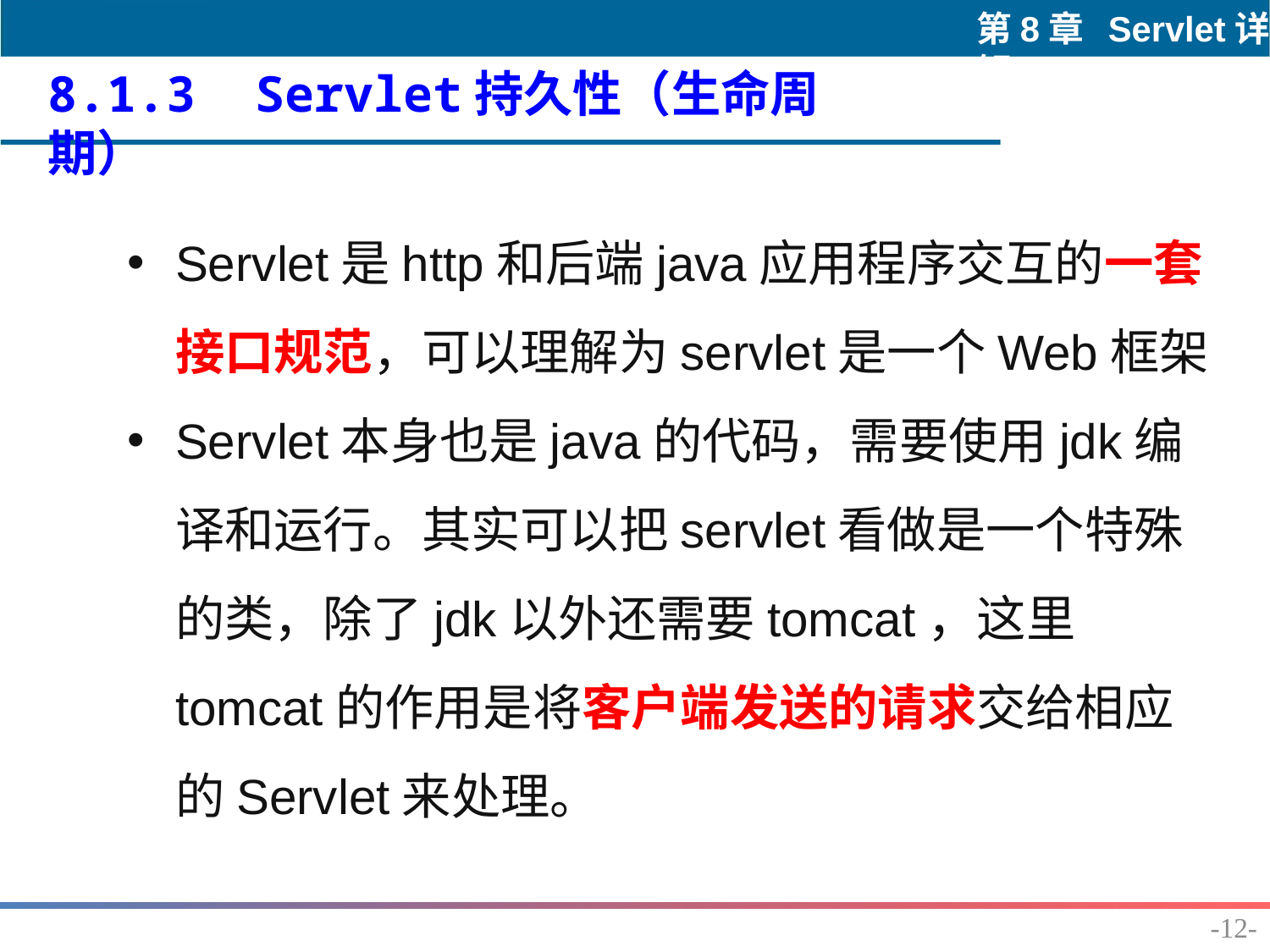

8.1.3  Servlet持久性（生命周期）
Servlet是http和后端java应用程序交互的一套接口规范，可以理解为servlet是一个Web框架
Servlet本身也是java的代码，需要使用jdk编译和运行。其实可以把servlet看做是一个特殊的类，除了jdk以外还需要tomcat，这里tomcat的作用是将客户端发送的请求交给相应的Servlet来处理。
-12-